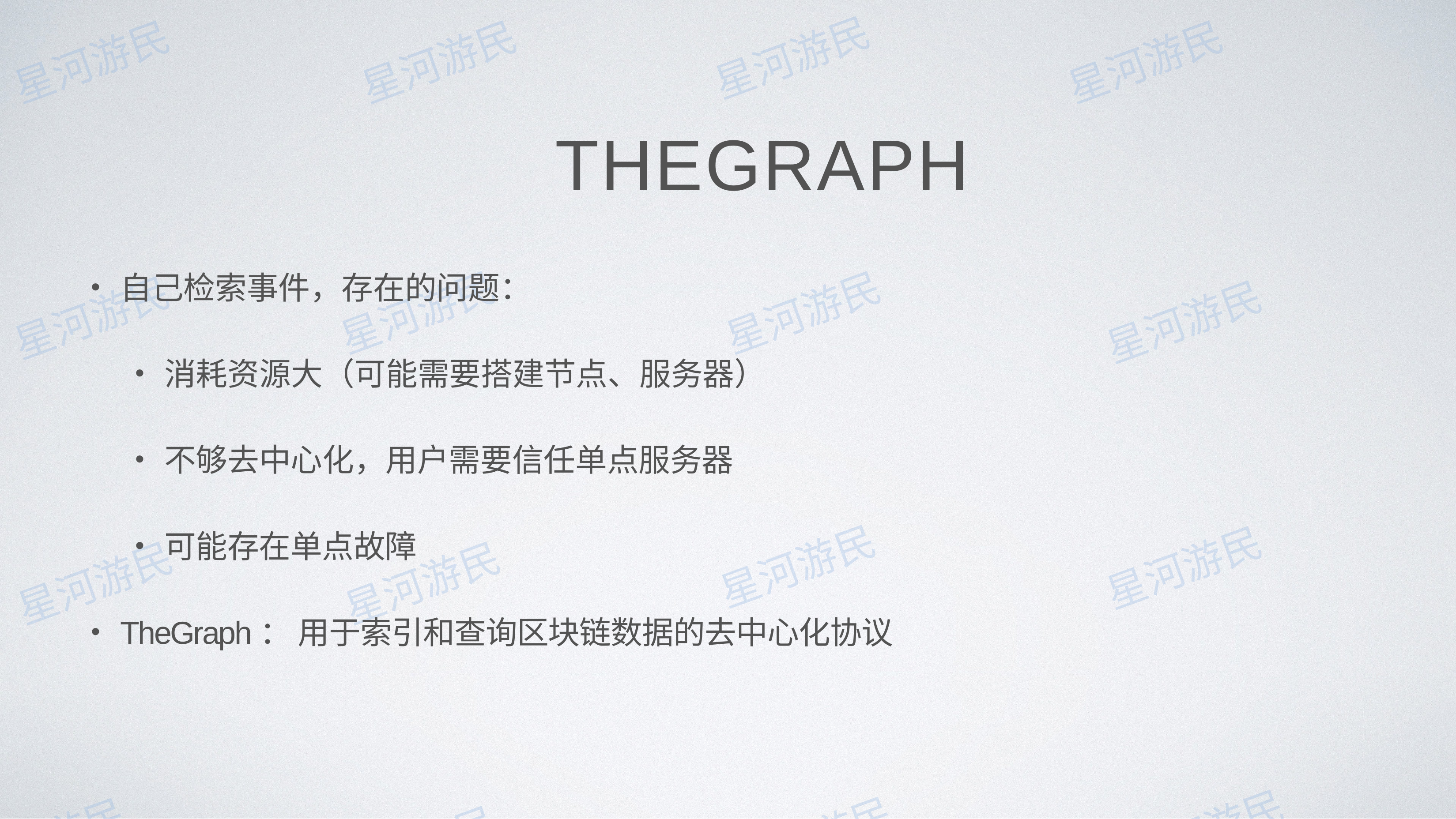

# THEGRAPH
⾃⼰检索事件，存在的问题：
消耗资源⼤（可能需要搭建节点、服务器）
不够去中⼼化，⽤户需要信任单点服务器
可能存在单点故障
TheGraph： ⽤于索引和查询区块链数据的去中⼼化协议